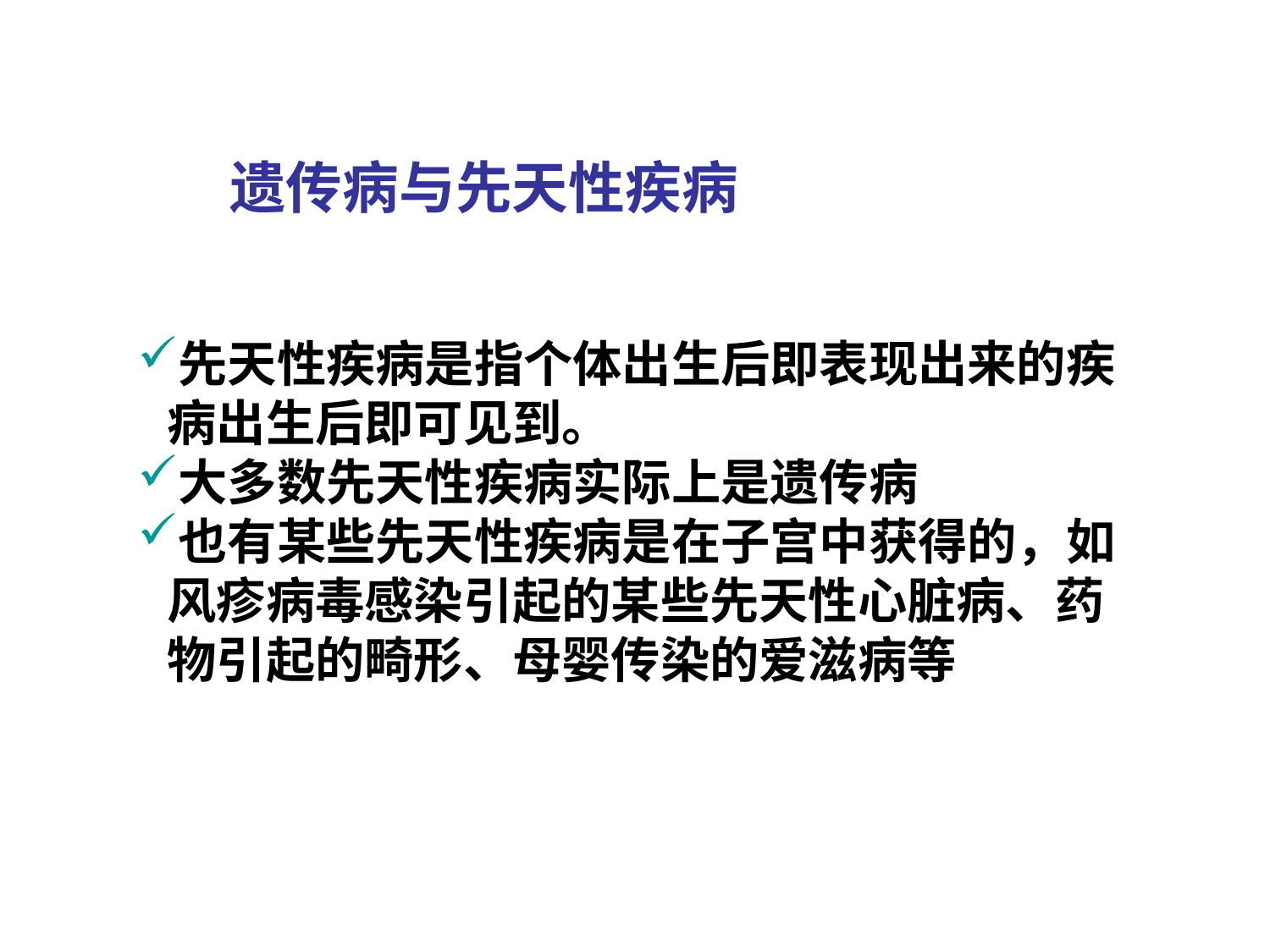

遗传病与先天性疾病
先天性疾病是指个体出生后即表现出来的疾病出生后即可见到。
大多数先天性疾病实际上是遗传病
也有某些先天性疾病是在子宫中获得的，如风疹病毒感染引起的某些先天性心脏病、药物引起的畸形、母婴传染的爱滋病等